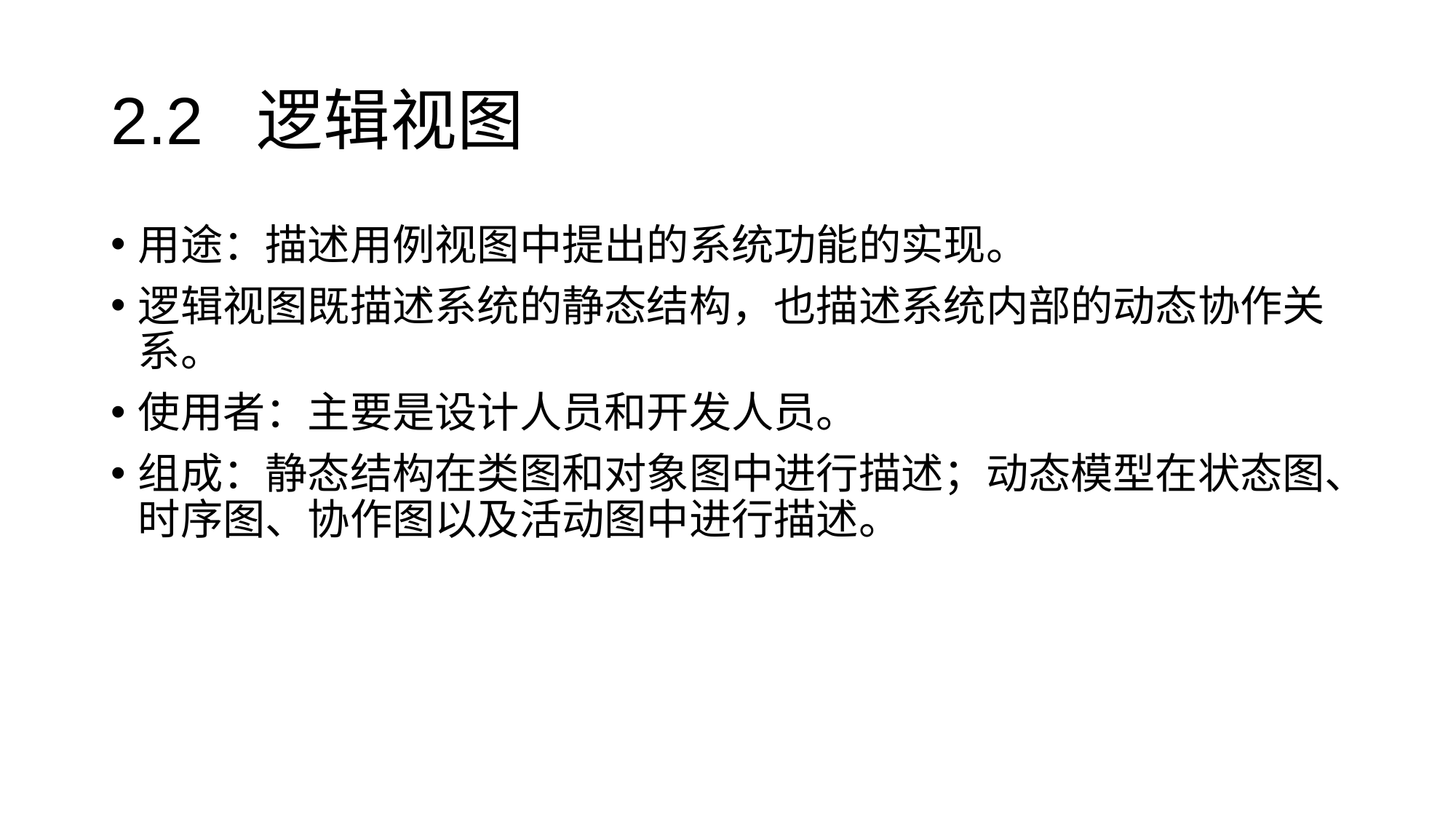

# 2.2  逻辑视图
用途：描述用例视图中提出的系统功能的实现。
逻辑视图既描述系统的静态结构，也描述系统内部的动态协作关系。
使用者：主要是设计人员和开发人员。
组成：静态结构在类图和对象图中进行描述；动态模型在状态图、时序图、协作图以及活动图中进行描述。